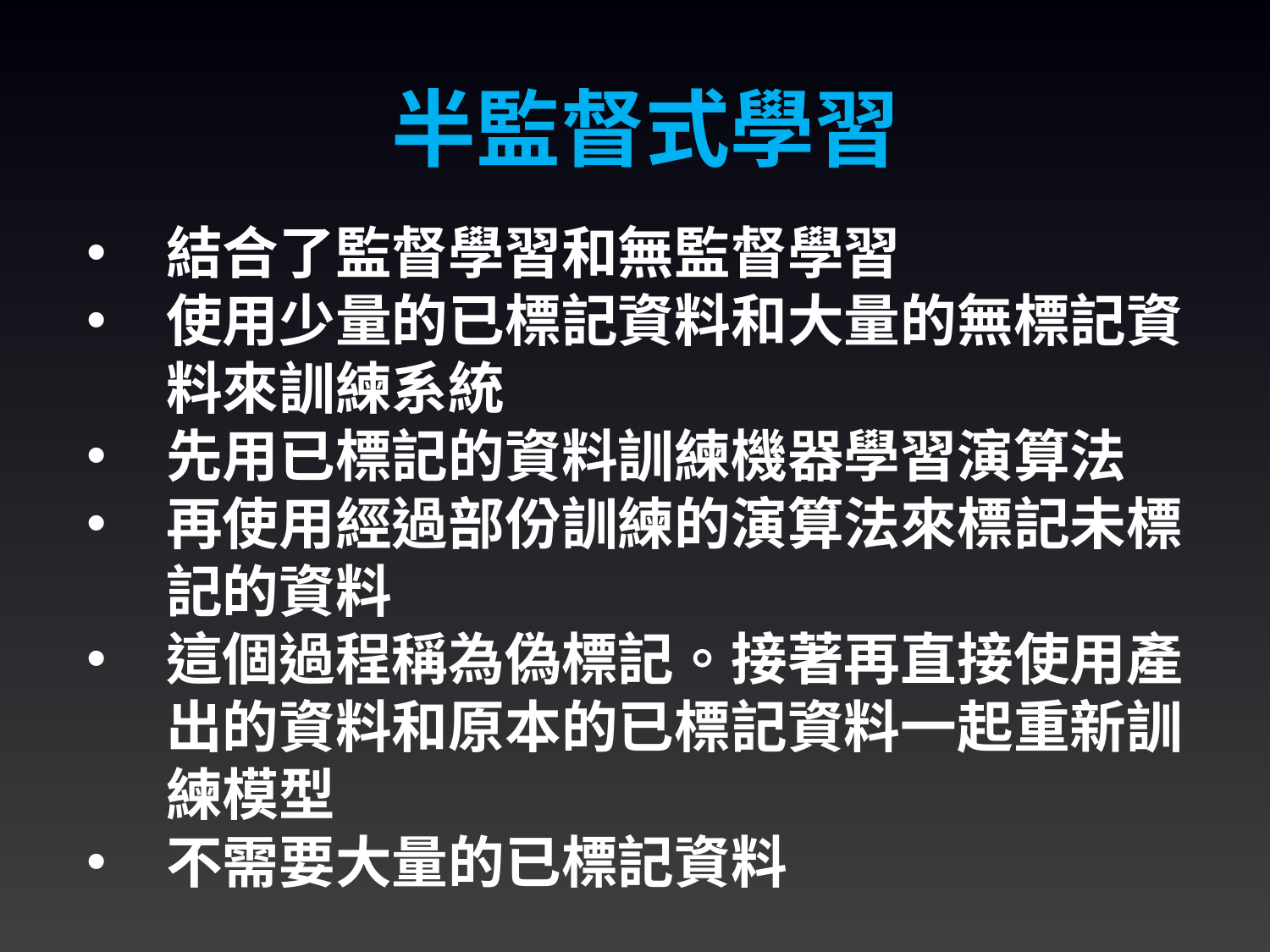

半監督式學習
結合了監督學習和無監督學習
使用少量的已標記資料和大量的無標記資料來訓練系統
先用已標記的資料訓練機器學習演算法
再使用經過部份訓練的演算法來標記未標記的資料
這個過程稱為偽標記。接著再直接使用產出的資料和原本的已標記資料一起重新訓練模型
不需要大量的已標記資料